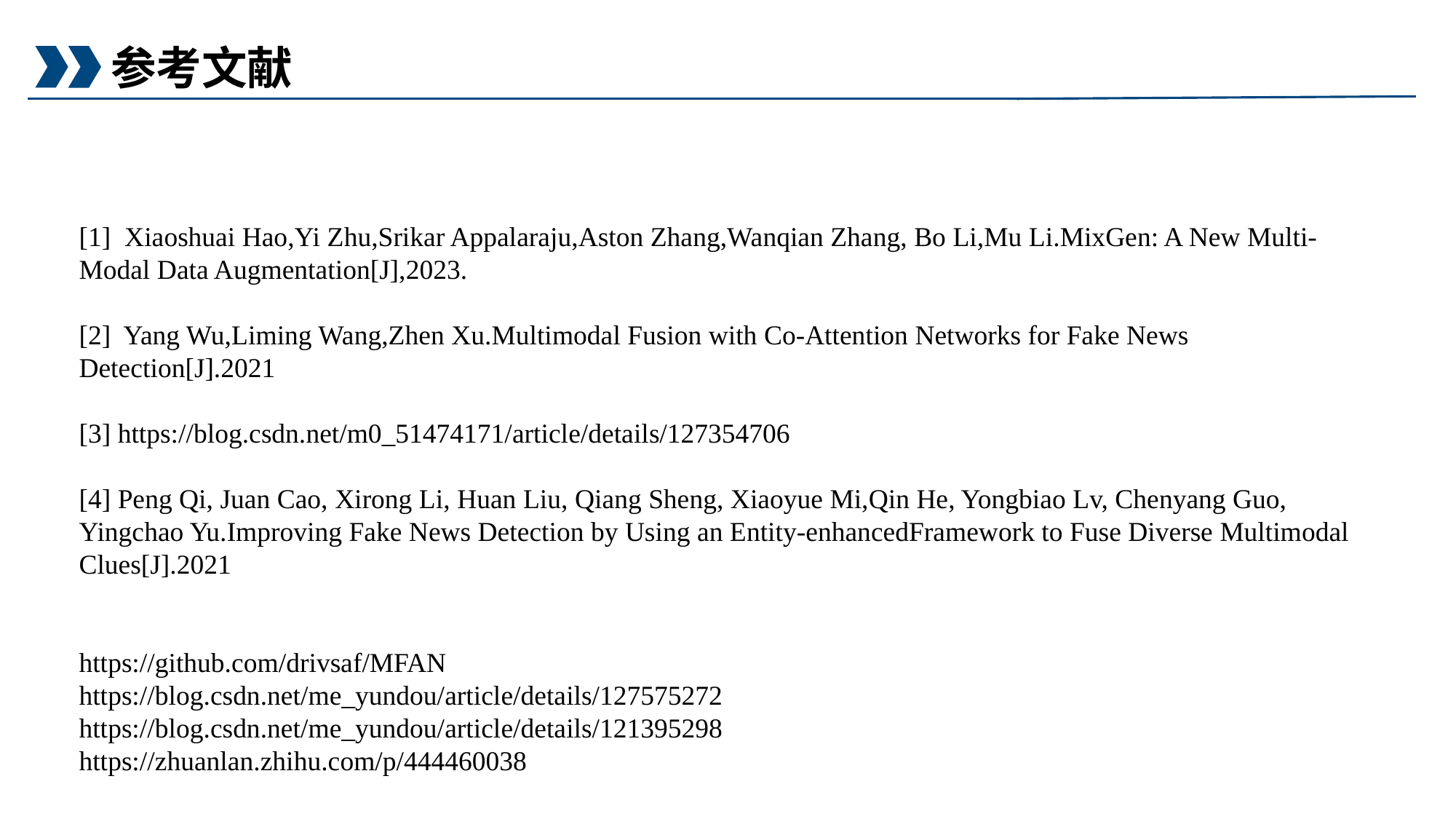

参考文献

[1]  Xiaoshuai Hao,Yi Zhu,Srikar Appalaraju,Aston Zhang,Wanqian Zhang, Bo Li,Mu Li.MixGen: A New Multi-Modal Data Augmentation[J],2023.

[2]  Yang Wu,Liming Wang,Zhen Xu.Multimodal Fusion with Co-Attention Networks for Fake News Detection[J].2021

[3] https://blog.csdn.net/m0_51474171/article/details/127354706

[4] Peng Qi, Juan Cao, Xirong Li, Huan Liu, Qiang Sheng, Xiaoyue Mi,Qin He, Yongbiao Lv, Chenyang Guo, Yingchao Yu.Improving Fake News Detection by Using an Entity-enhancedFramework to Fuse Diverse Multimodal Clues[J].2021

https://github.com/drivsaf/MFAN
https://blog.csdn.net/me_yundou/article/details/127575272
https://blog.csdn.net/me_yundou/article/details/121395298
https://zhuanlan.zhihu.com/p/444460038